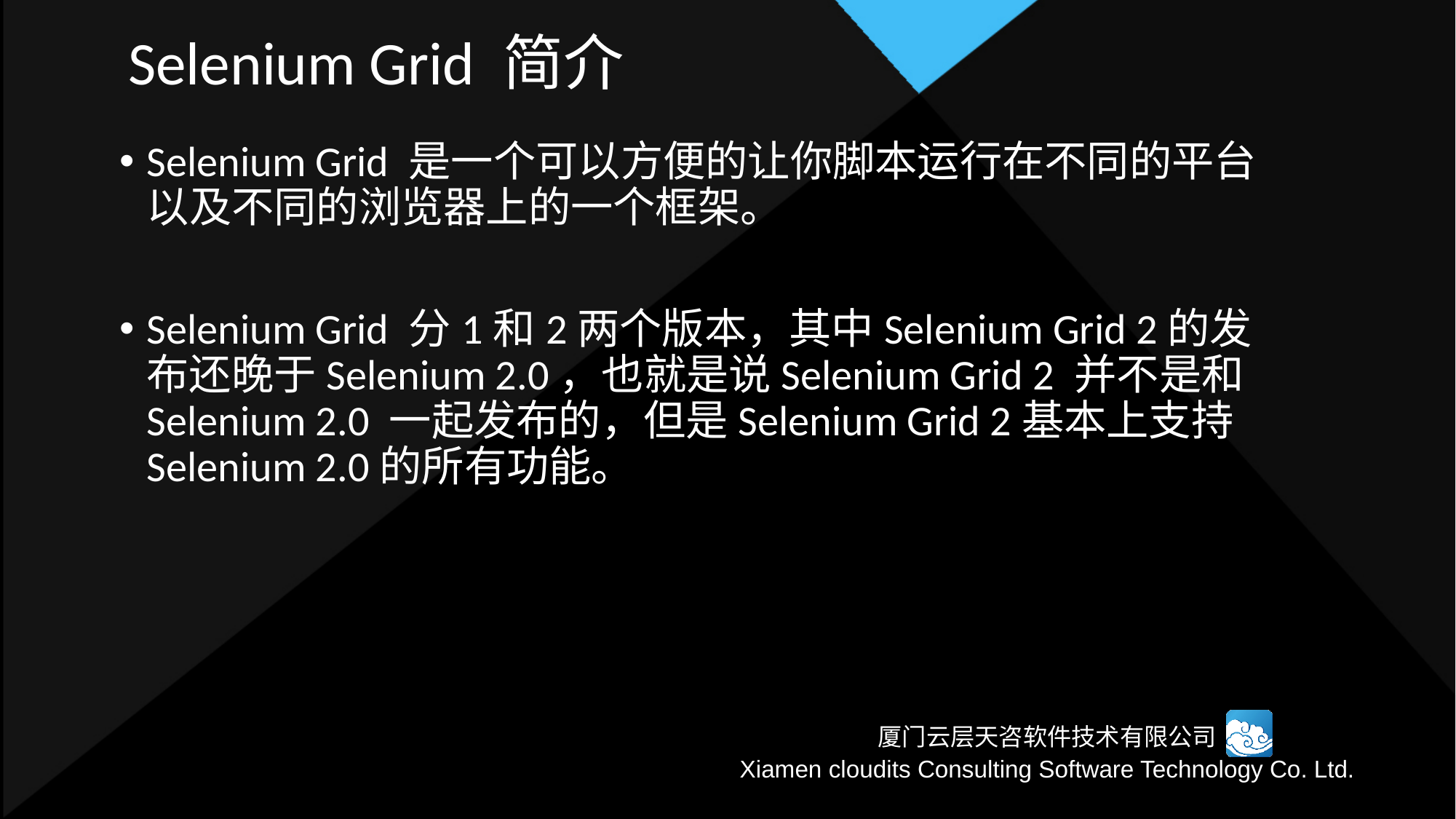

# Selenium Grid 简介
Selenium Grid 是一个可以方便的让你脚本运行在不同的平台以及不同的浏览器上的一个框架。

Selenium Grid 分1和2两个版本，其中Selenium Grid 2的发布还晚于Selenium 2.0，也就是说Selenium Grid 2 并不是和Selenium 2.0 一起发布的，但是Selenium Grid 2基本上支持Selenium 2.0的所有功能。